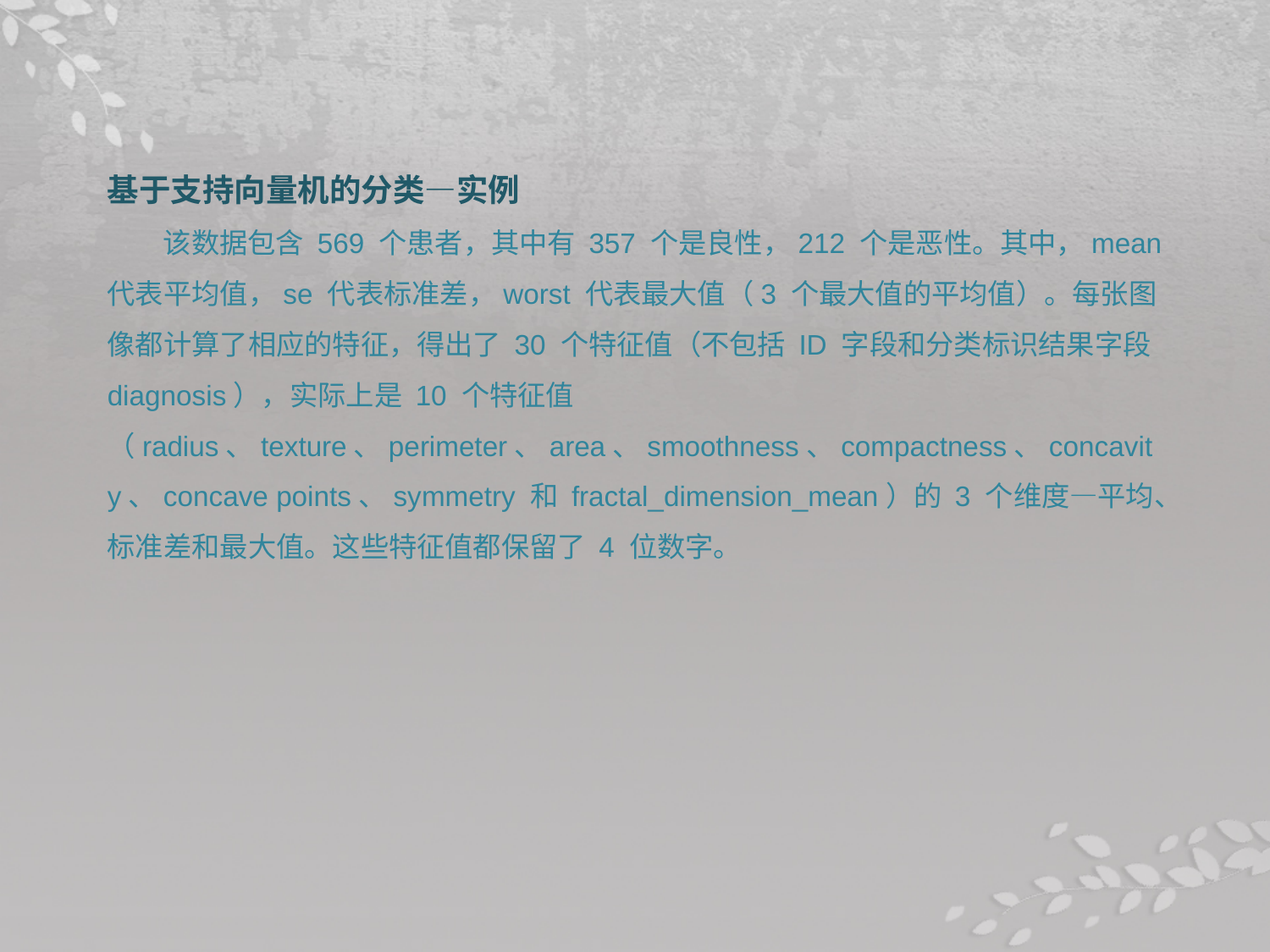

基于支持向量机的分类—实例
该数据包含 569 个患者，其中有 357 个是良性，212 个是恶性。其中，mean 代表平均值，se 代表标准差，worst 代表最大值（3 个最大值的平均值）。每张图像都计算了相应的特征，得出了 30 个特征值（不包括 ID 字段和分类标识结果字段 diagnosis），实际上是 10 个特征值（radius、texture、perimeter、area、smoothness、compactness、concavity、concave points、symmetry 和 fractal_dimension_mean）的 3 个维度—平均、标准差和最大值。这些特征值都保留了 4 位数字。